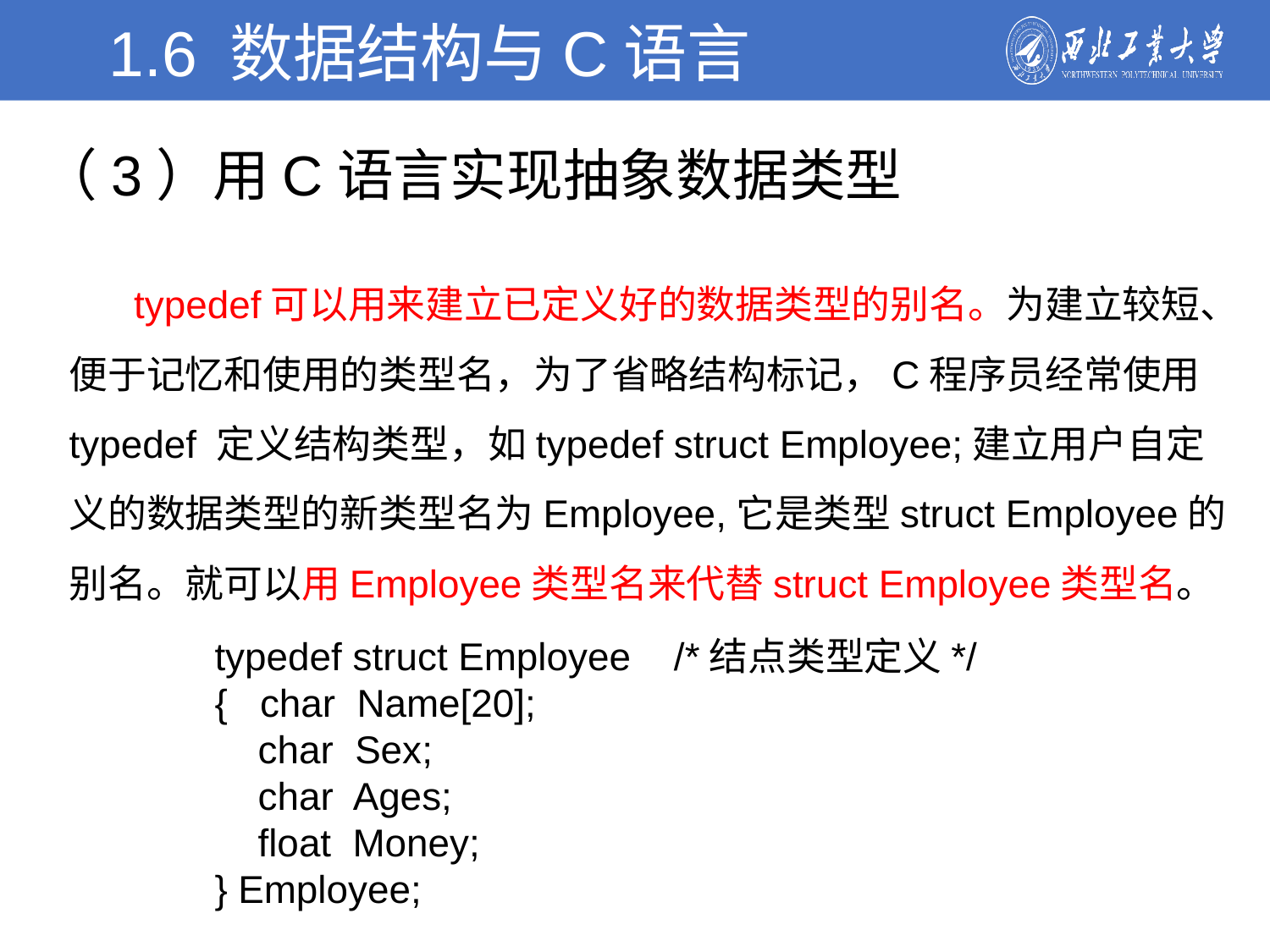

1.6 数据结构与C语言
（3）用C语言实现抽象数据类型
学校简介
      typedef可以用来建立已定义好的数据类型的别名。为建立较短、便于记忆和使用的类型名，为了省略结构标记，C程序员经常使用typedef 定义结构类型，如typedef struct Employee;建立用户自定义的数据类型的新类型名为Employee,它是类型struct Employee的别名。就可以用Employee类型名来代替struct Employee类型名。
typedef struct Employee    /*结点类型定义*/
{   char  Name[20];
    char  Sex;
    char  Ages;
    float  Money;
} Employee;
39